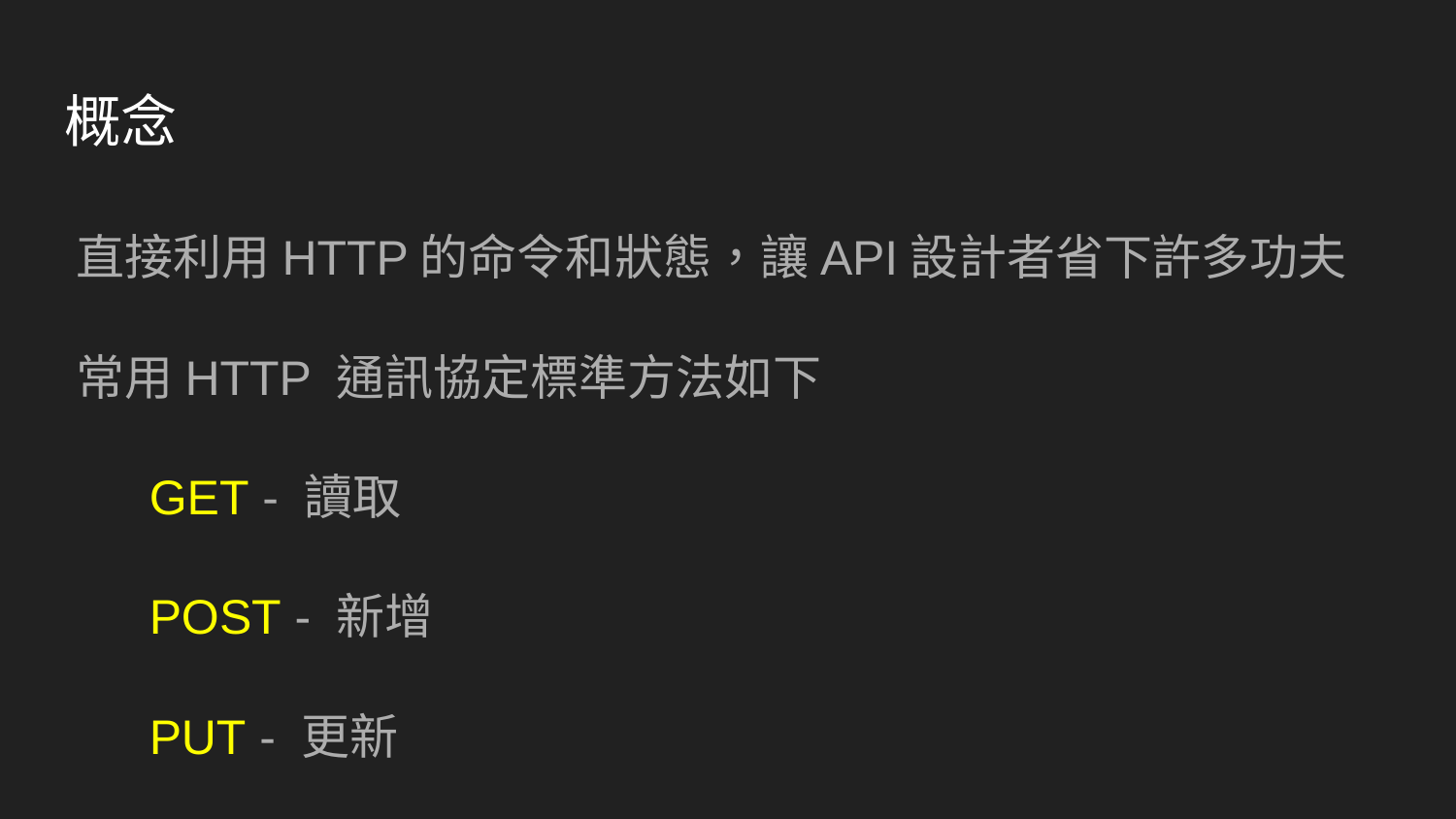

# 概念
直接利用HTTP的命令和狀態，讓API設計者省下許多功夫
常用HTTP 通訊協定標準方法如下
GET - 讀取
POST - 新增
PUT - 更新
DELETE - 刪除